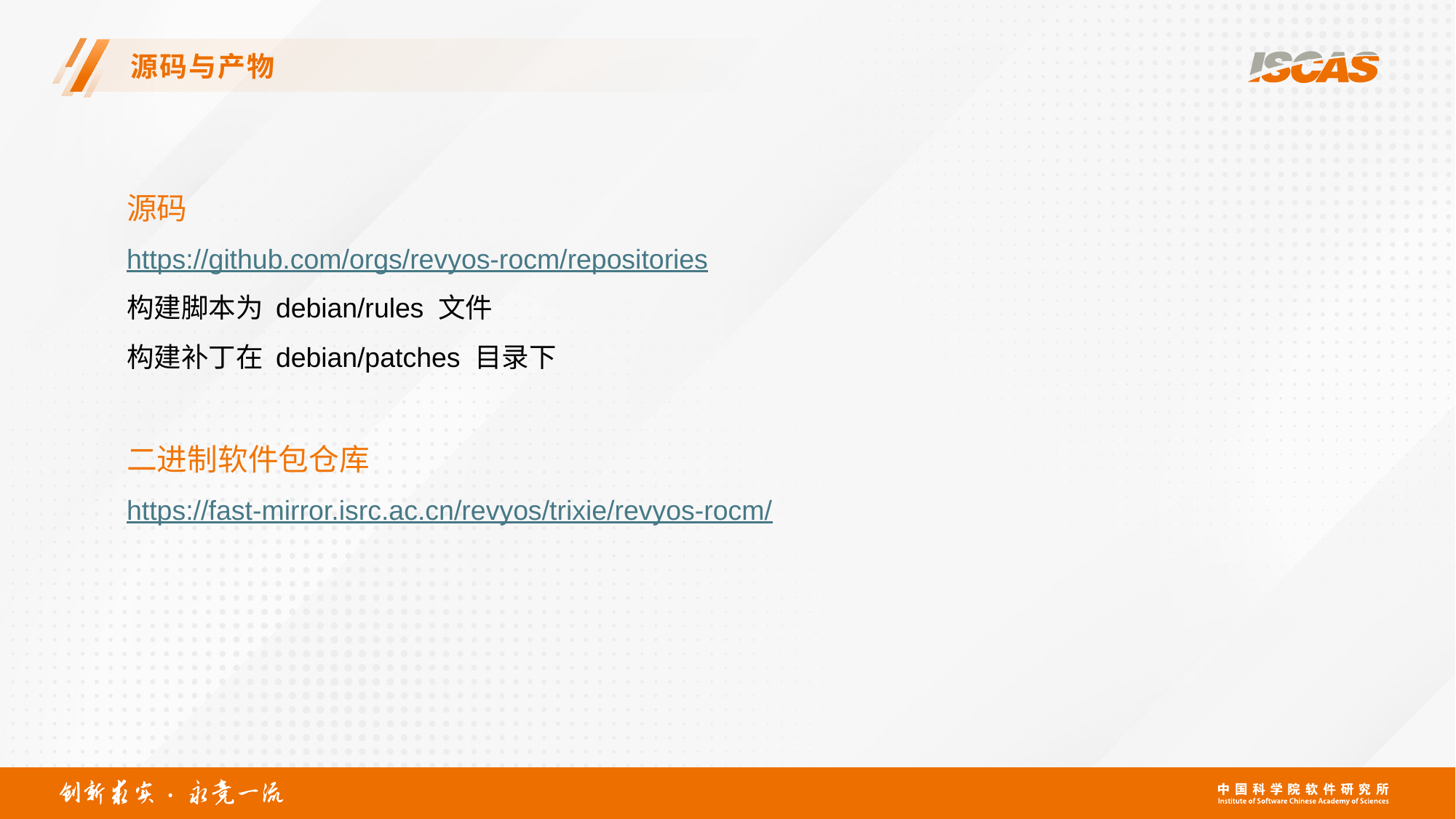

# 源码与产物
源码
https://github.com/orgs/revyos-rocm/repositories
构建脚本为 debian/rules 文件
构建补丁在 debian/patches 目录下

二进制软件包仓库
https://fast-mirror.isrc.ac.cn/revyos/trixie/revyos-rocm/